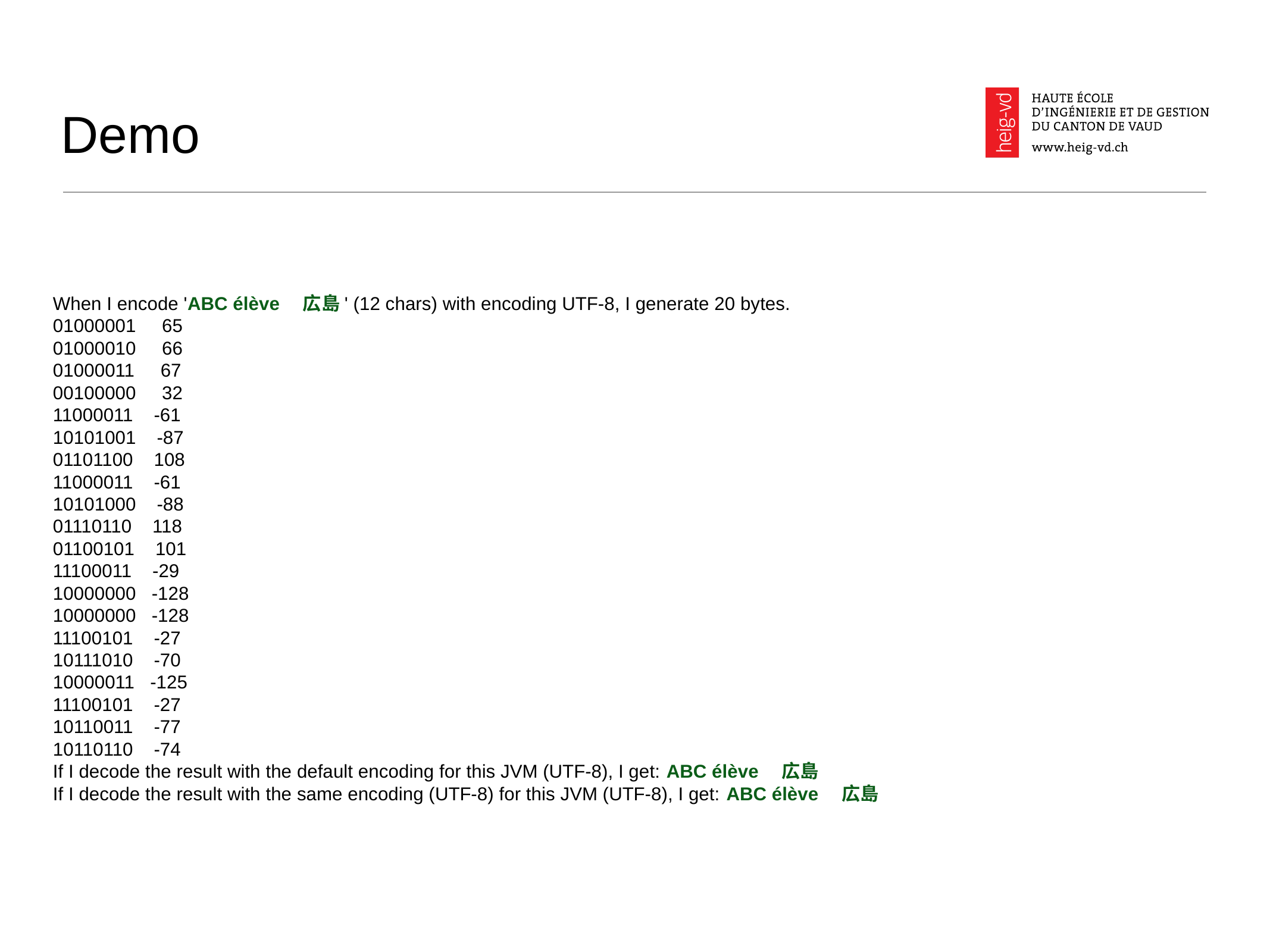

# Demo
When I encode 'ABC élève　広島' (12 chars) with encoding UTF-8, I generate 20 bytes.
01000001     65
01000010     66
01000011     67
00100000     32
11000011    -61
10101001    -87
01101100    108
11000011    -61
10101000    -88
01110110    118
01100101    101
11100011    -29
10000000   -128
10000000   -128
11100101    -27
10111010    -70
10000011   -125
11100101    -27
10110011    -77
10110110    -74
If I decode the result with the default encoding for this JVM (UTF-8), I get: ABC élève　広島
If I decode the result with the same encoding (UTF-8) for this JVM (UTF-8), I get: ABC élève　広島